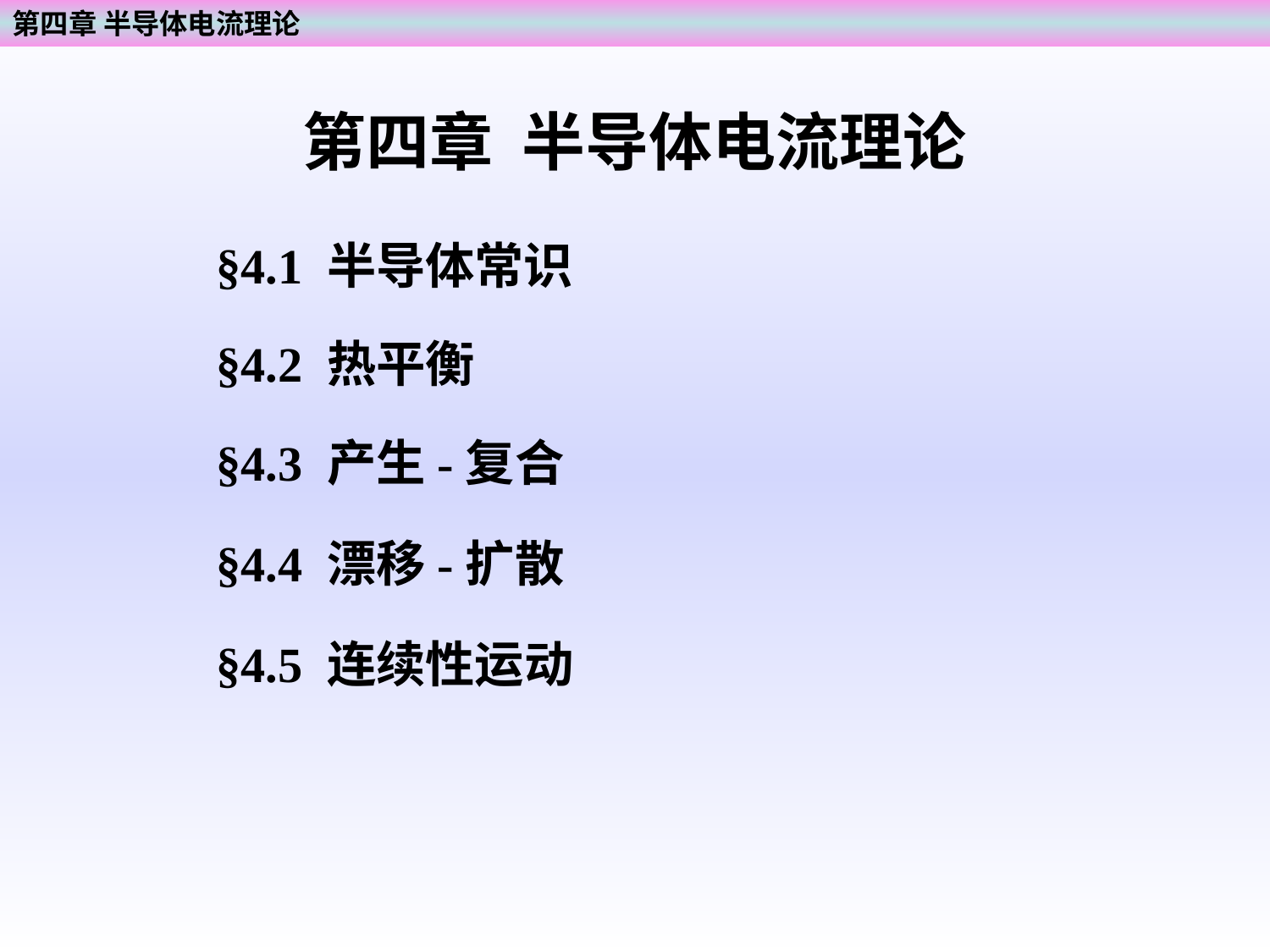

第四章 半导体电流理论
第四章  半导体电流理论
§4.1 半导体常识
§4.2 热平衡
§4.3 产生-复合
§4.4 漂移-扩散
§4.5 连续性运动